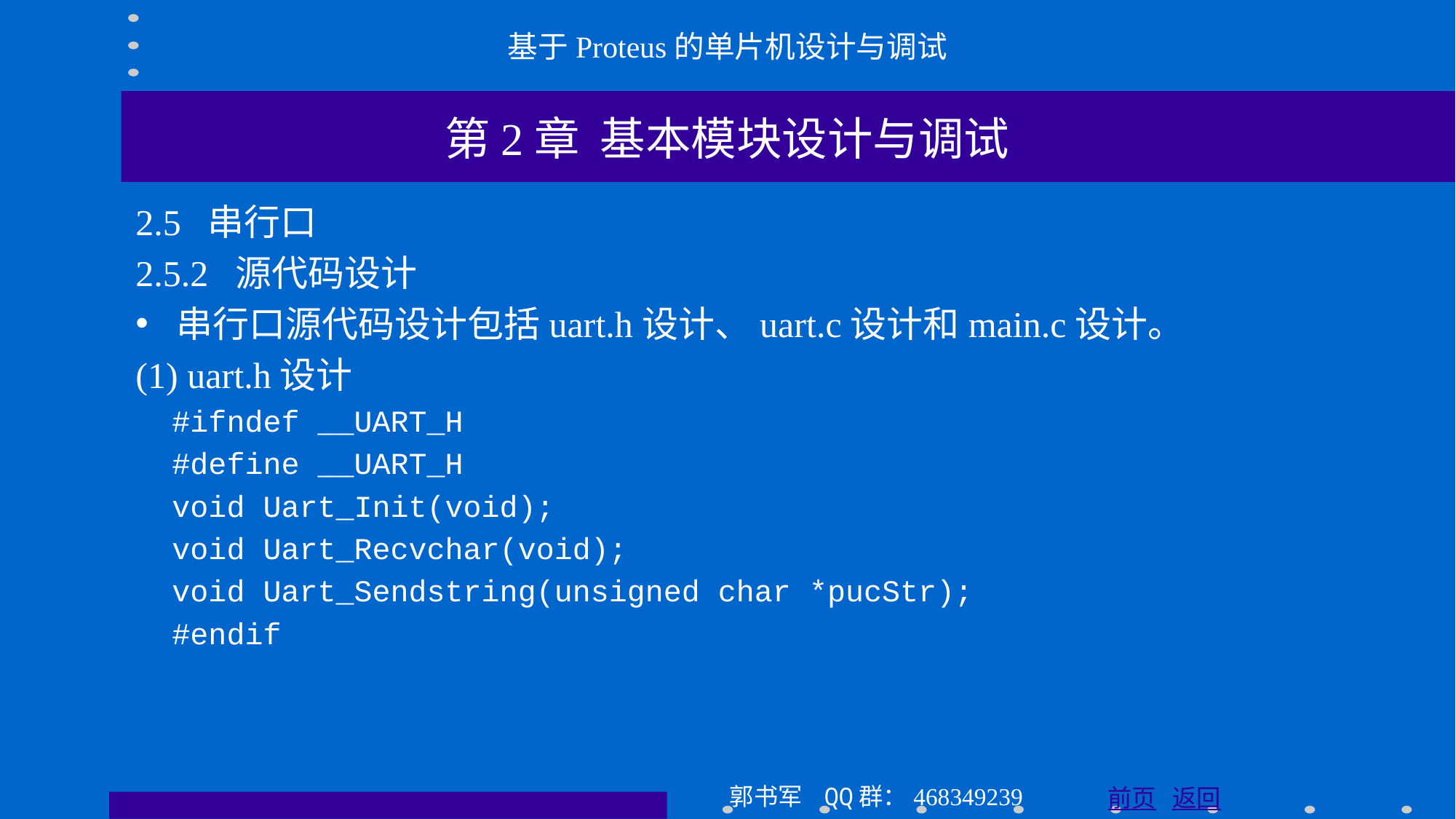

基于Proteus的单片机设计与调试
第2章  基本模块设计与调试
2.5  串行口
2.5.2  源代码设计
串行口源代码设计包括uart.h设计、uart.c设计和main.c设计。
(1) uart.h设计
  #ifndef __UART_H
  #define __UART_H
  void Uart_Init(void);
  void Uart_Recvchar(void);
  void Uart_Sendstring(unsigned char *pucStr);
  #endif

郭书军   QQ群：468349239
前页   返回